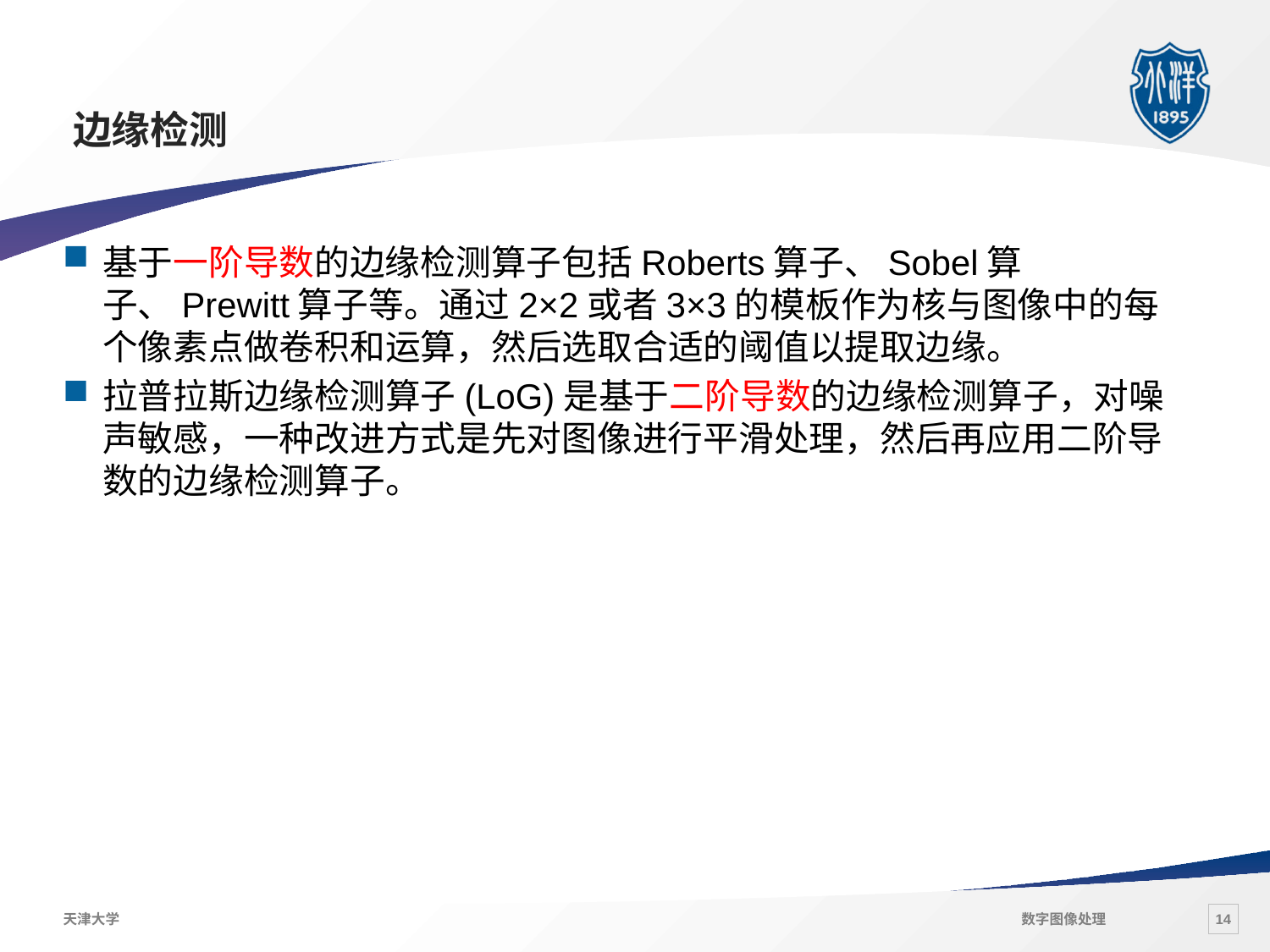

# 边缘检测
基于一阶导数的边缘检测算子包括Roberts算子、Sobel算子、Prewitt算子等。通过2×2或者3×3的模板作为核与图像中的每个像素点做卷积和运算，然后选取合适的阈值以提取边缘。
拉普拉斯边缘检测算子(LoG)是基于二阶导数的边缘检测算子，对噪声敏感，一种改进方式是先对图像进行平滑处理，然后再应用二阶导数的边缘检测算子。